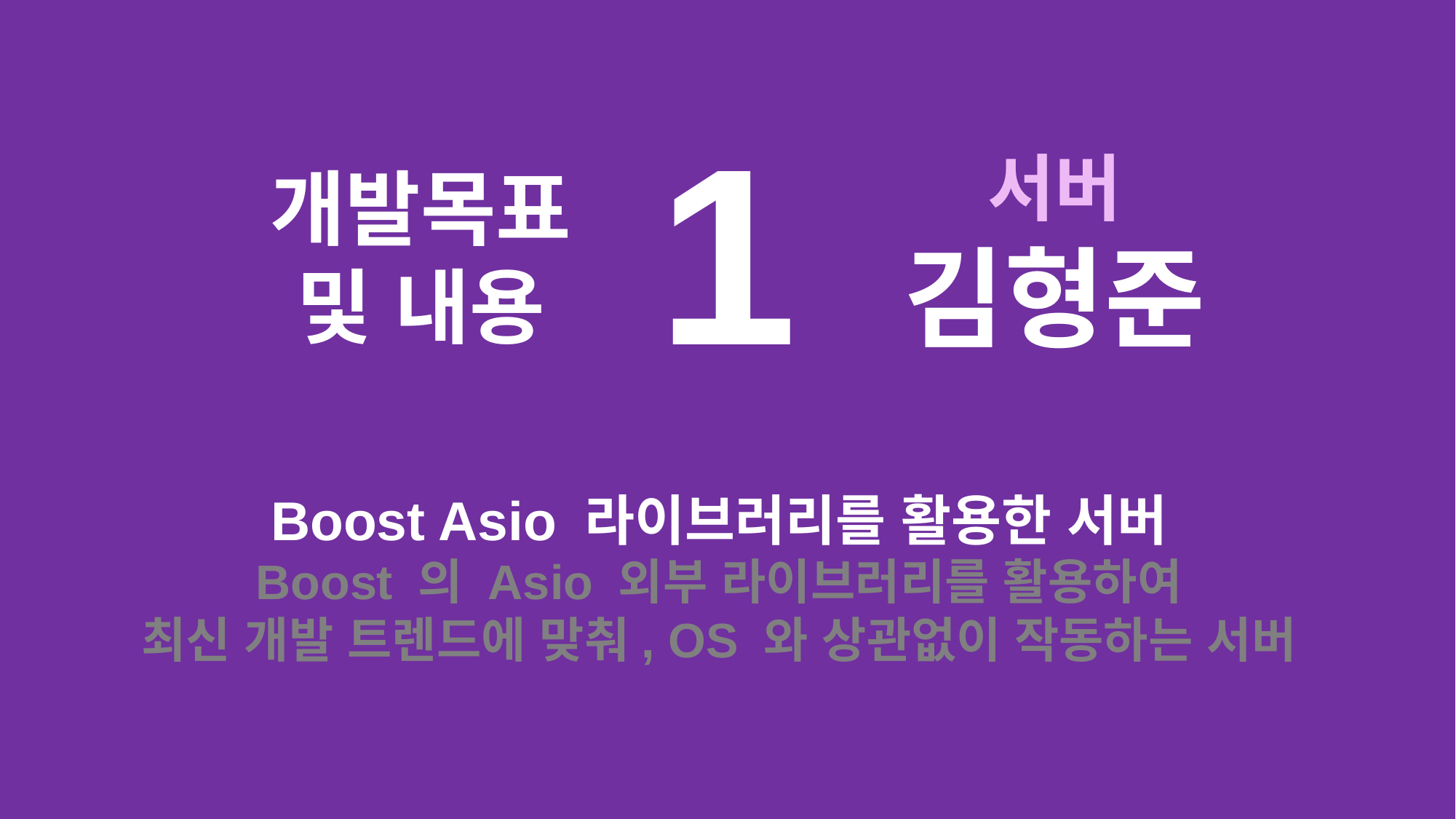

1
서버
김형준
개발목표
및 내용
Boost Asio 라이브러리를 활용한 서버
Boost 의 Asio 외부 라이브러리를 활용하여
최신 개발 트렌드에 맞춰, OS 와 상관없이 작동하는 서버